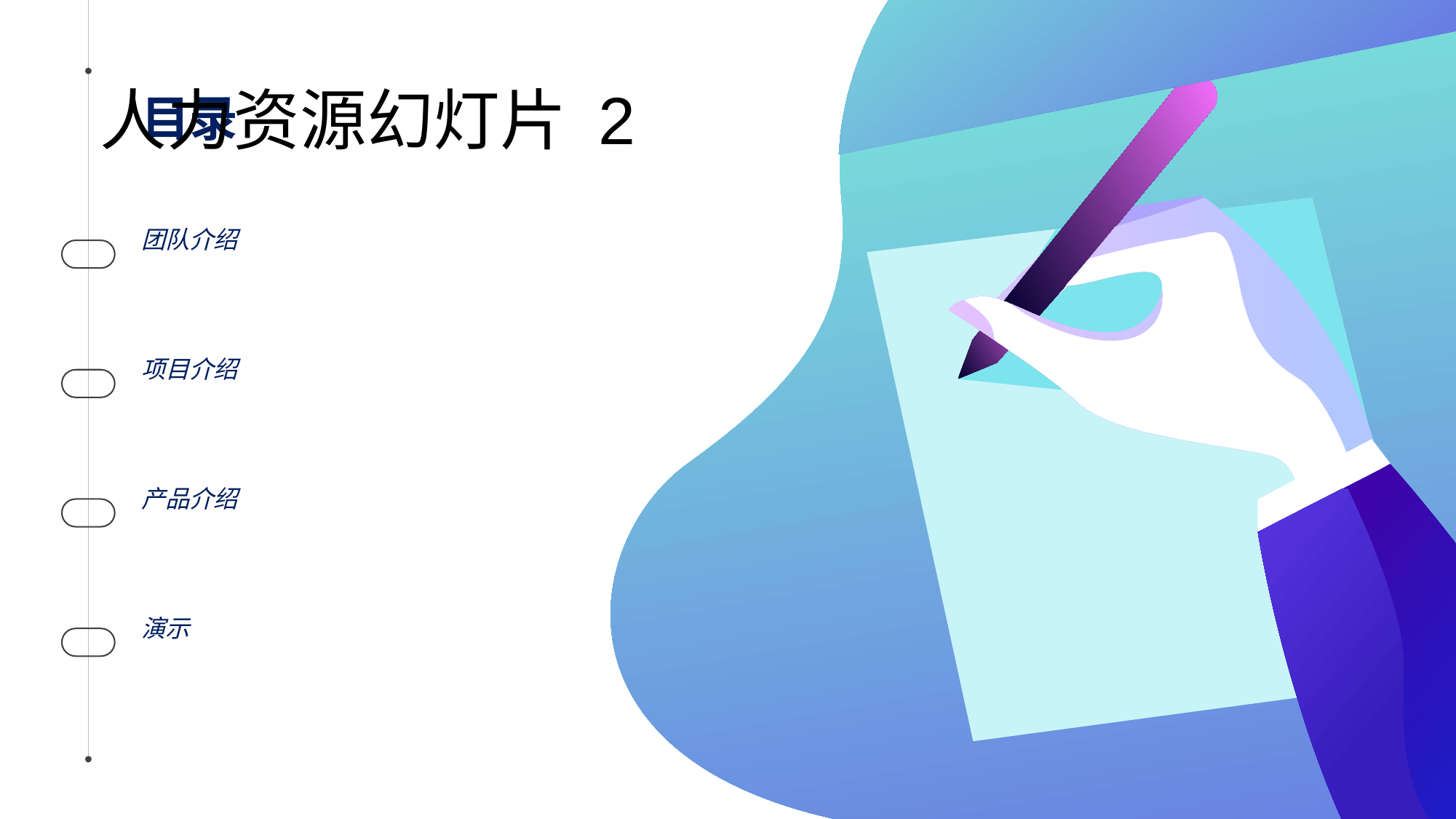

# 人力资源幻灯片 2

目录
团队介绍

项目介绍

产品介绍

演示